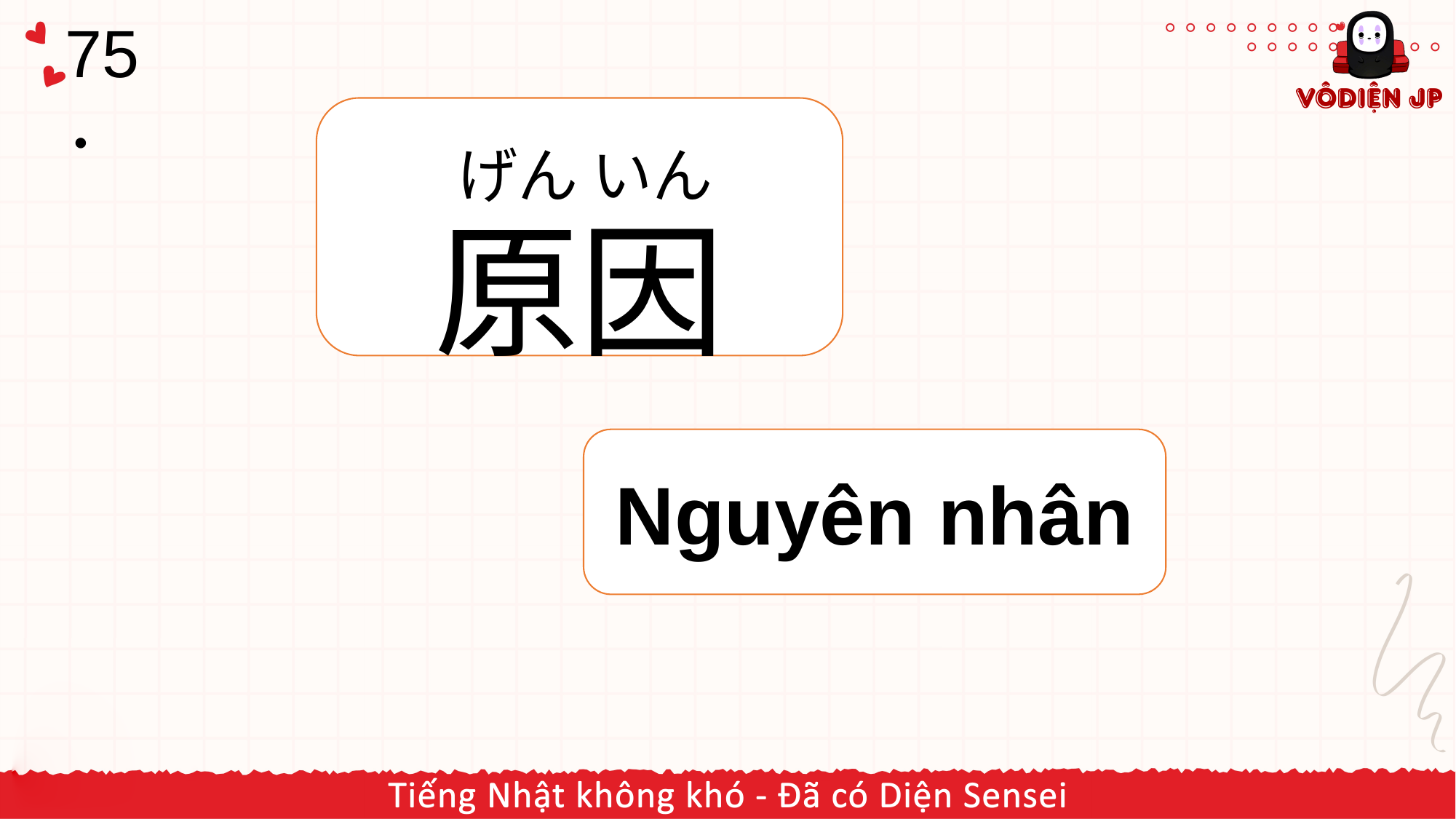

# 75．

原因
げん いん
Nguyên nhân